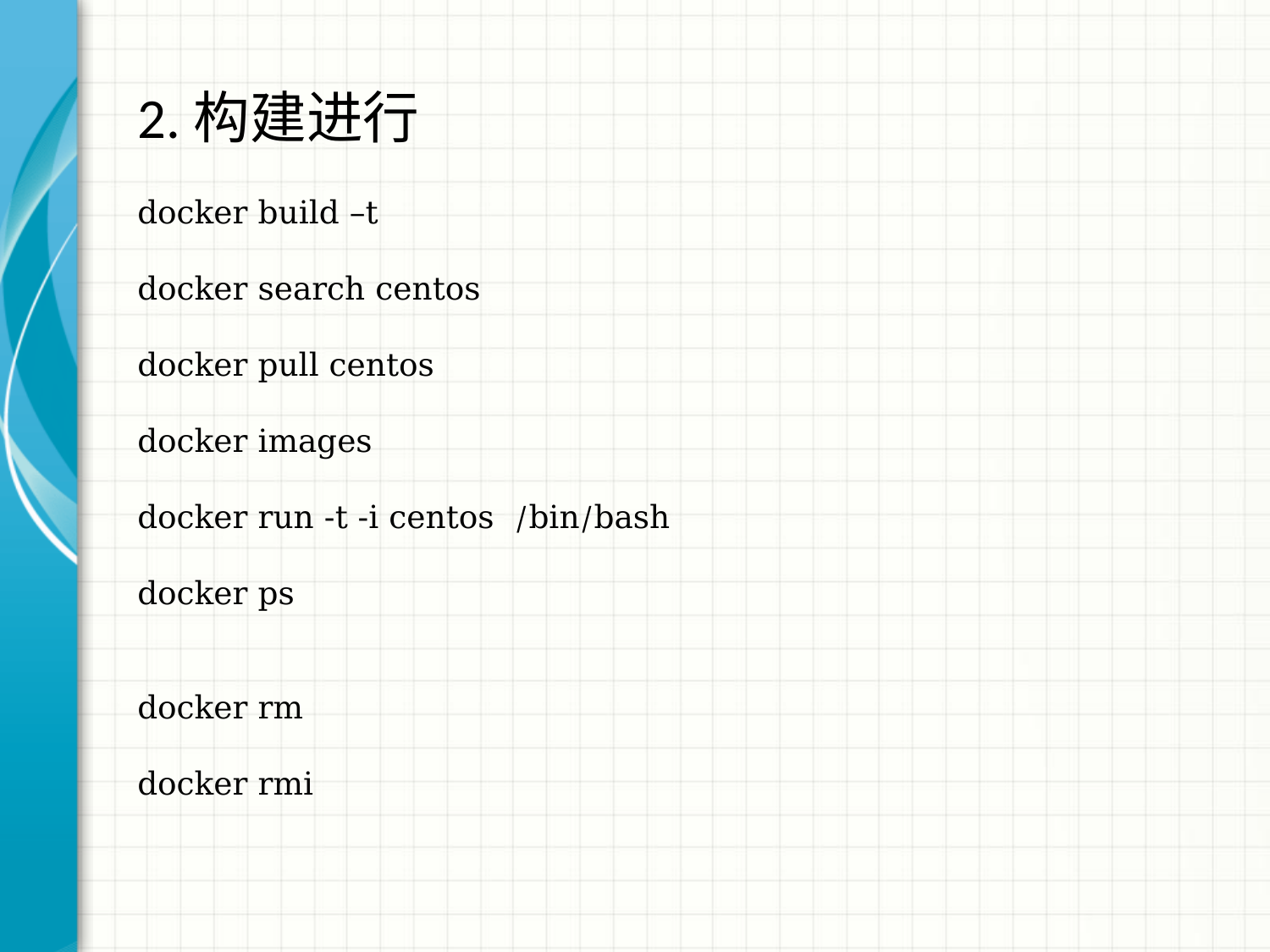

2.构建进行
docker build –t

docker search centos

docker pull centos

docker images

docker run -t -i centos  /bin/bash

docker ps

docker rm

docker rmi